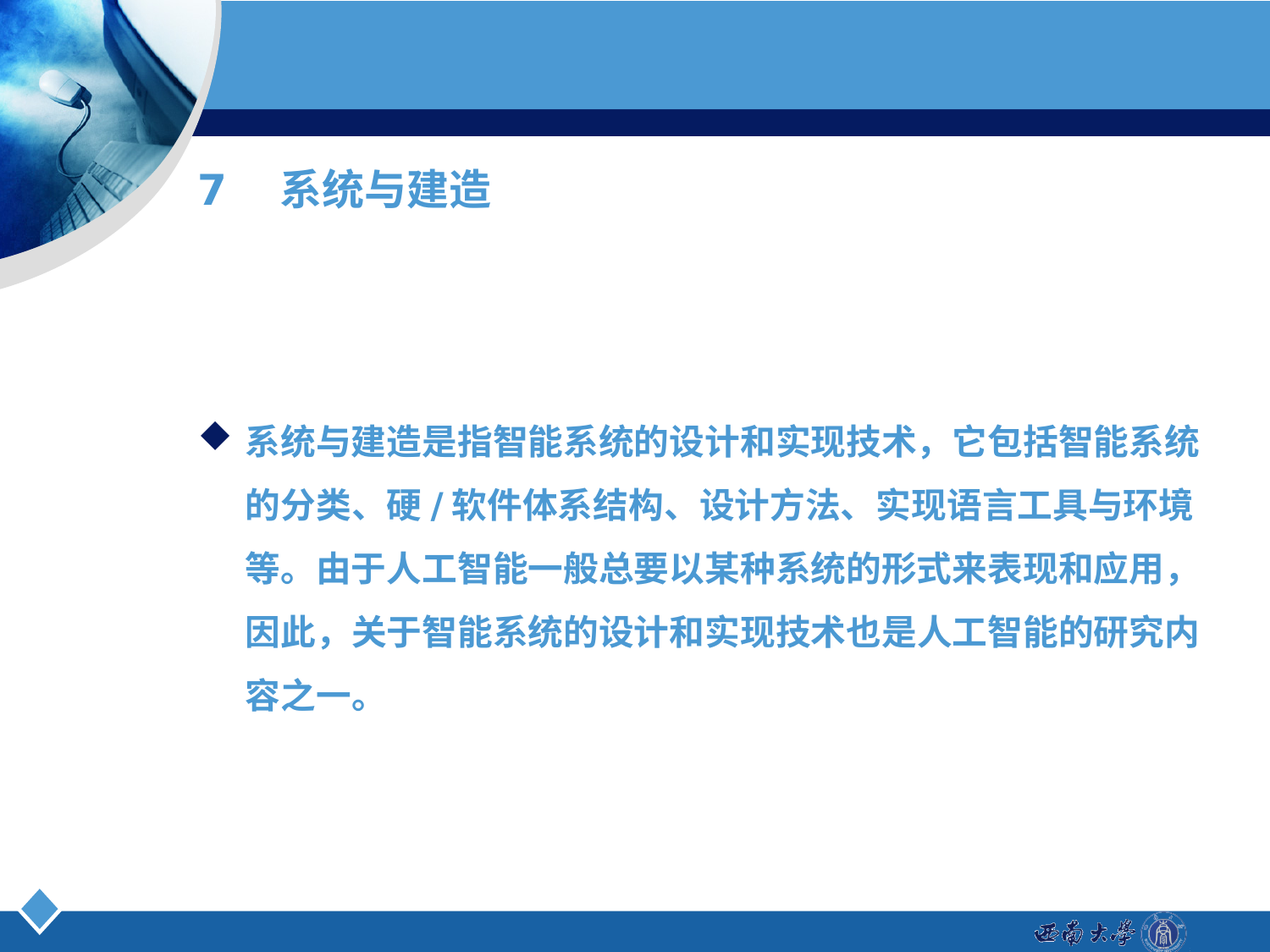

7　系统与建造

系统与建造是指智能系统的设计和实现技术，它包括智能系统的分类、硬/软件体系结构、设计方法、实现语言工具与环境等。由于人工智能一般总要以某种系统的形式来表现和应用，因此，关于智能系统的设计和实现技术也是人工智能的研究内容之一。